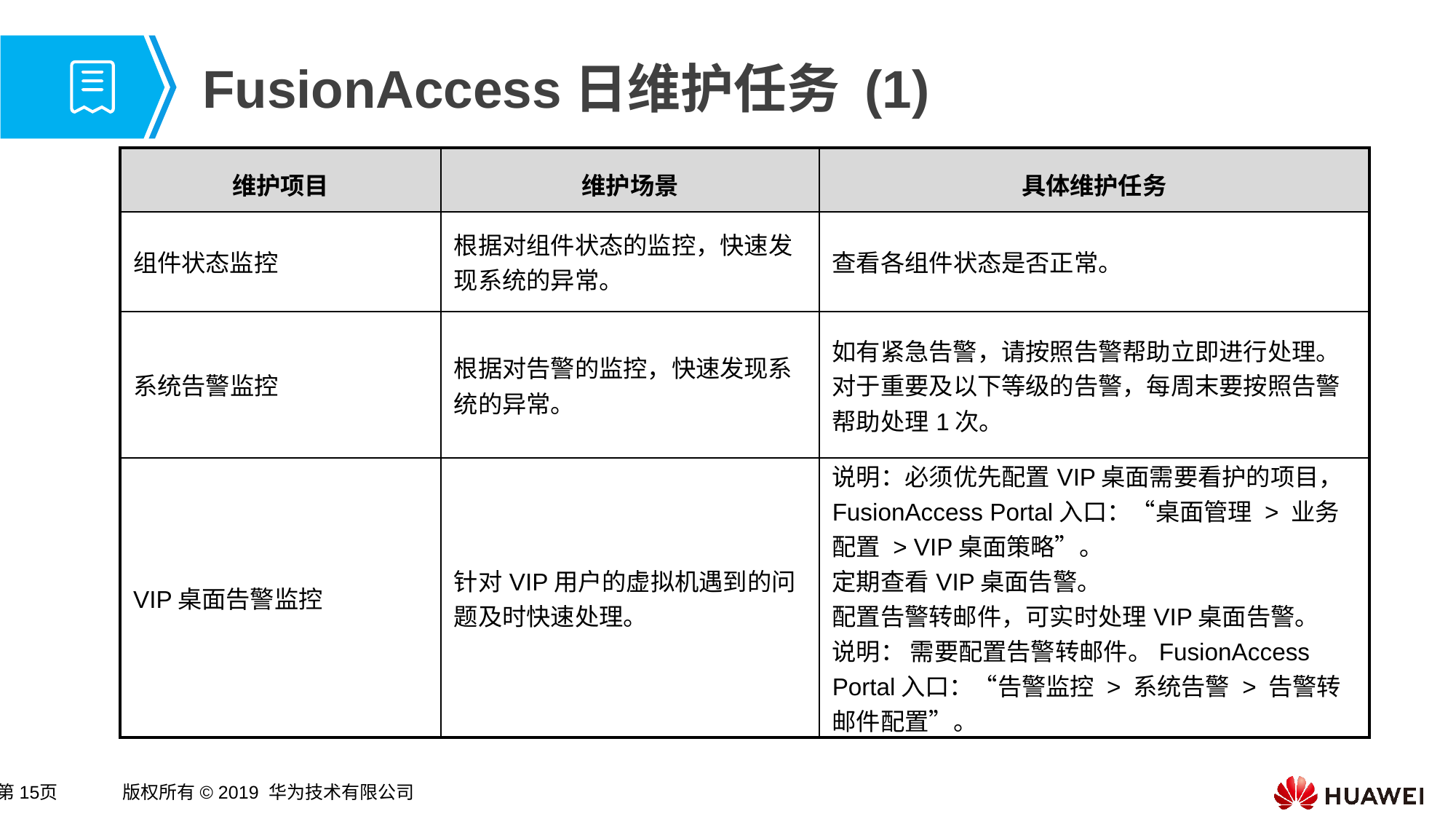

# FusionAccess日维护任务 (1)

| 维护项目 | 维护场景 | 具体维护任务 |
| --- | --- | --- |
| 组件状态监控 | 根据对组件状态的监控，快速发现系统的异常。 | 查看各组件状态是否正常。 |
| 系统告警监控 | 根据对告警的监控，快速发现系统的异常。 | 如有紧急告警，请按照告警帮助立即进行处理。 对于重要及以下等级的告警，每周末要按照告警帮助处理1次。 |
| VIP桌面告警监控 | 针对VIP用户的虚拟机遇到的问题及时快速处理。 | 说明：必须优先配置VIP桌面需要看护的项目， FusionAccess Portal入口：“桌面管理 > 业务配置 > VIP桌面策略”。 定期查看VIP桌面告警。 配置告警转邮件，可实时处理VIP桌面告警。 说明： 需要配置告警转邮件。FusionAccess Portal入口：“告警监控 > 系统告警 > 告警转邮件配置”。 |